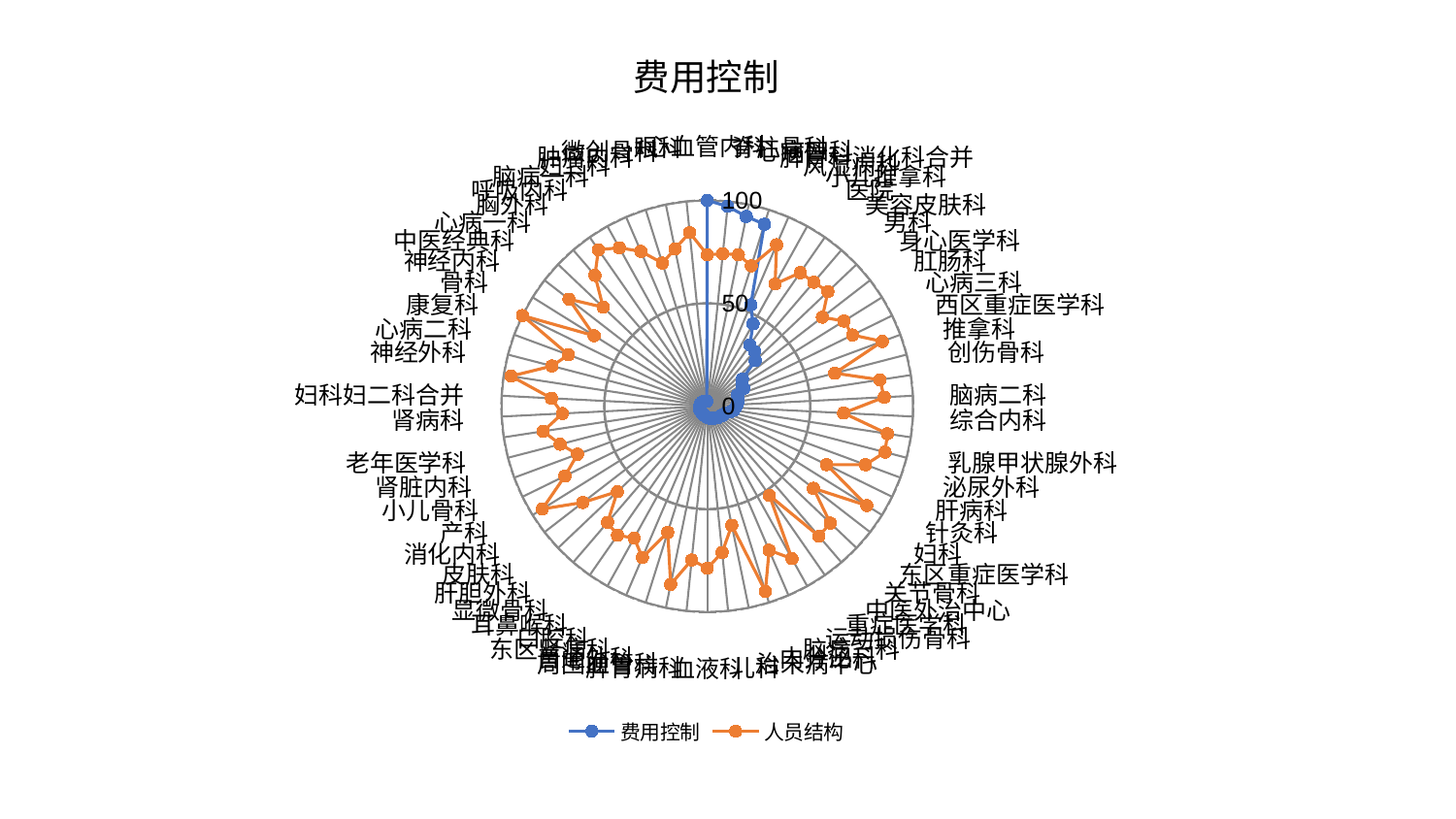

### Chart: 费用控制

| Category | 费用控制 | 人员结构 |
|---|---|---|
| 心血管内科 | 100.0 | 73.5360499428307 |
| 脊柱骨科 | 97.58945576912986 | 74.48611137587376 |
| 心病四科 | 94.10235391897493 | 75.1316784559937 |
| 脾胃科消化科合并 | 92.65609167197935 | 71.47559371518646 |
| 风湿病科 | 53.543808421252486 | 85.35853293231213 |
| 小儿推拿科 | 45.77909678467999 | 67.90697290926794 |
| 医院 | 36.20539077502373 | 79.06535841487158 |
| 美容皮肤科 | 35.17886545482832 | 79.37740326968002 |
| 男科 | 32.12618830637528 | 80.82678379099588 |
| 身心医学科 | 21.632134868016237 | 70.67471294960086 |
| 肛肠科 | 19.845417710631427 | 78.18297257341965 |
| 心病三科 | 19.800475751513872 | 78.5672413104741 |
| 西区重症医学科 | 15.550864024169766 | 90.63912229227213 |
| 推拿科 | 15.527116880309183 | 63.99692771745489 |
| 创伤骨科 | 15.240531251075828 | 84.79346145056317 |
| 脑病二科 | 14.407200848068255 | 86.05013994384537 |
| 综合内科 | 13.783479216155625 | 66.26290734534798 |
| 乳腺甲状腺外科 | 12.930167061699375 | 88.49317802072736 |
| 泌尿外科 | 11.494646857456733 | 89.18383911048493 |
| 肝病科 | 9.541247235546546 | 81.93739510060365 |
| 针灸科 | 8.971461744842848 | 64.52169134743937 |
| 妇科 | 8.64377438642043 | 91.27180287833119 |
| 东区重症医学科 | 7.881467694579752 | 65.16721413998918 |
| 关节骨科 | 7.629474944784044 | 82.40213775048349 |
| 中医外治中心 | 7.522275495889634 | 83.28160559546996 |
| 重症医学科 | 6.910745166377909 | 52.86960649067441 |
| 运动损伤骨科 | 6.805386125063272 | 84.7421952849973 |
| 脑病三科 | 6.110153902495318 | 76.13957826487065 |
| 内分泌科 | 5.992550990900347 | 94.28586715247596 |
| 治未病中心 | 5.972741184305815 | 59.0736735937748 |
| 儿科 | 5.702366792046847 | 71.42349247279203 |
| 血液科 | 5.462216519235328 | 78.78155687618307 |
| 脾胃病科 | 5.18084815132336 | 75.09111104010135 |
| 周围血管科 | 4.917598609159119 | 88.41087255105353 |
| 普通外科 | 4.674164744429747 | 64.22804775565744 |
| 东区肾病科 | 4.543480250320145 | 79.98078465858492 |
| 口腔科 | 4.390366403651336 | 73.28686772840193 |
| 耳鼻喉科 | 4.387296279330548 | 76.42018305810042 |
| 显微骨科 | 4.271549936316533 | 74.38630975640719 |
| 肝胆外科 | 4.166922178983667 | 60.269939557506305 |
| 皮肤科 | 4.134910777990132 | 76.44896231614815 |
| 消化内科 | 4.127036774000635 | 94.4232534207852 |
| 产科 | 4.068895048439038 | 77.02141460225319 |
| 小儿骨科 | 4.012166899625532 | 67.23705164649981 |
| 肾脏内科 | 3.9850331209440495 | 73.82495977289524 |
| 老年医学科 | 3.923232366738564 | 80.67778431166074 |
| 肾病科 | 3.8366478711565564 | 70.49753754883447 |
| 妇科妇二科合并 | 3.7030908024400446 | 75.81663145169445 |
| 神经外科 | 3.5251960529166197 | 96.42928084825628 |
| 心病二科 | 3.5170083969743327 | 77.95982857581768 |
| 康复科 | 3.500740220115961 | 71.91868459062057 |
| 骨科 | 3.348684518894522 | 100.0 |
| 神经内科 | 3.225357741161705 | 64.75626133257911 |
| 中医经典科 | 3.191561166627394 | 84.99594214898708 |
| 心病一科 | 3.044753520020886 | 69.80018337760619 |
| 胸外科 | 3.0204387068025773 | 83.78889014038995 |
| 呼吸内科 | 2.910536377427668 | 92.60591570113746 |
| 脑病一科 | 2.7356794153354365 | 88.02113815429546 |
| 妇二科 | 2.622057518712117 | 81.83602502802364 |
| 肿瘤内科 | 2.5881922907680215 | 72.89035027778503 |
| 微创骨科 | 2.5248115423135458 | 78.03498660728141 |
| 眼科 | 2.3980250355630366 | 84.78261217391696 |
36